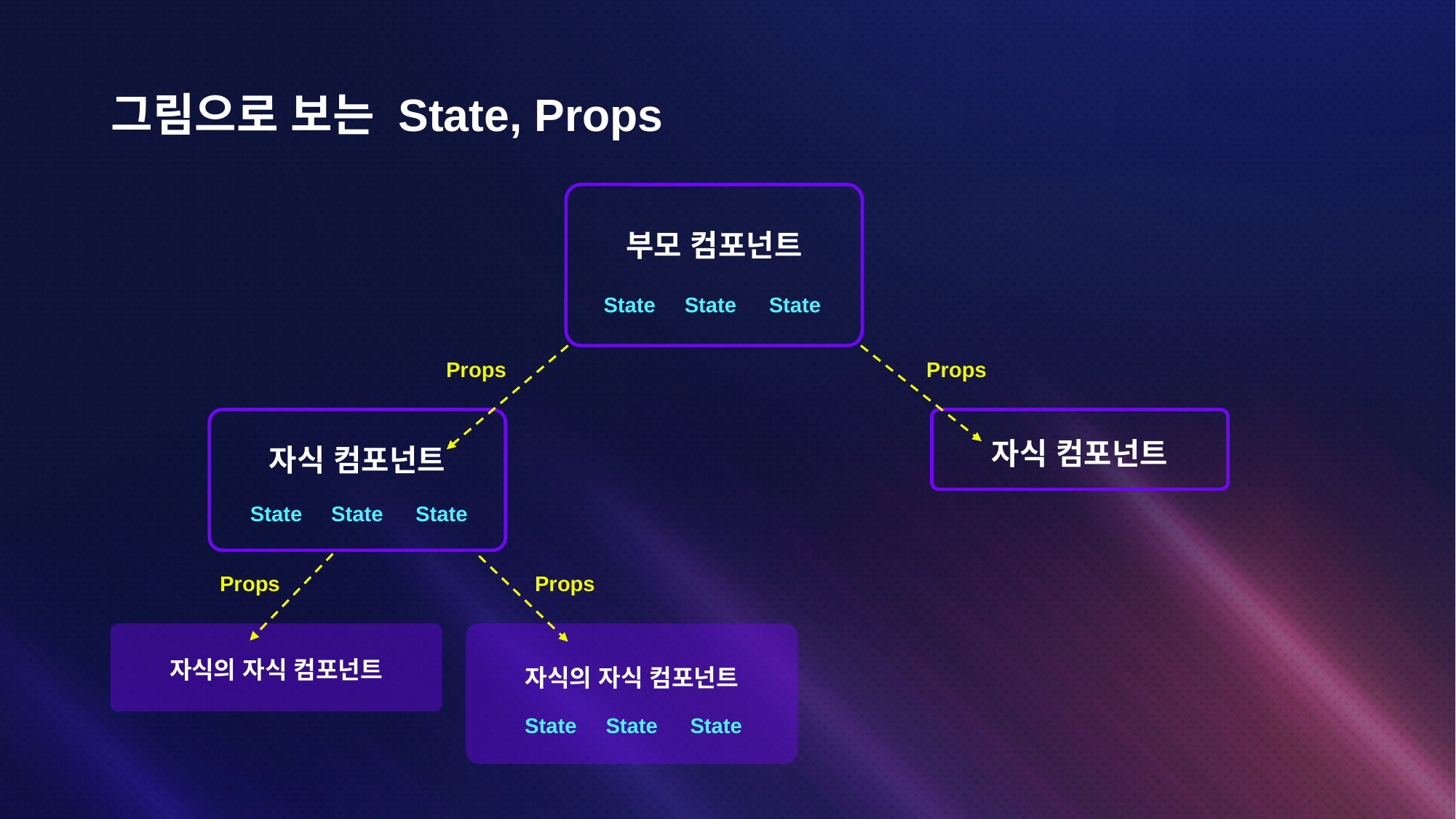

# 그림으로 보는 State, Props
부모 컴포넌트

State
State
State
Props
Props
자식 컴포넌트

자식 컴포넌트
State
State
State
Props
Props
자식의 자식 컴포넌트
자식의 자식 컴포넌트

State
State
State